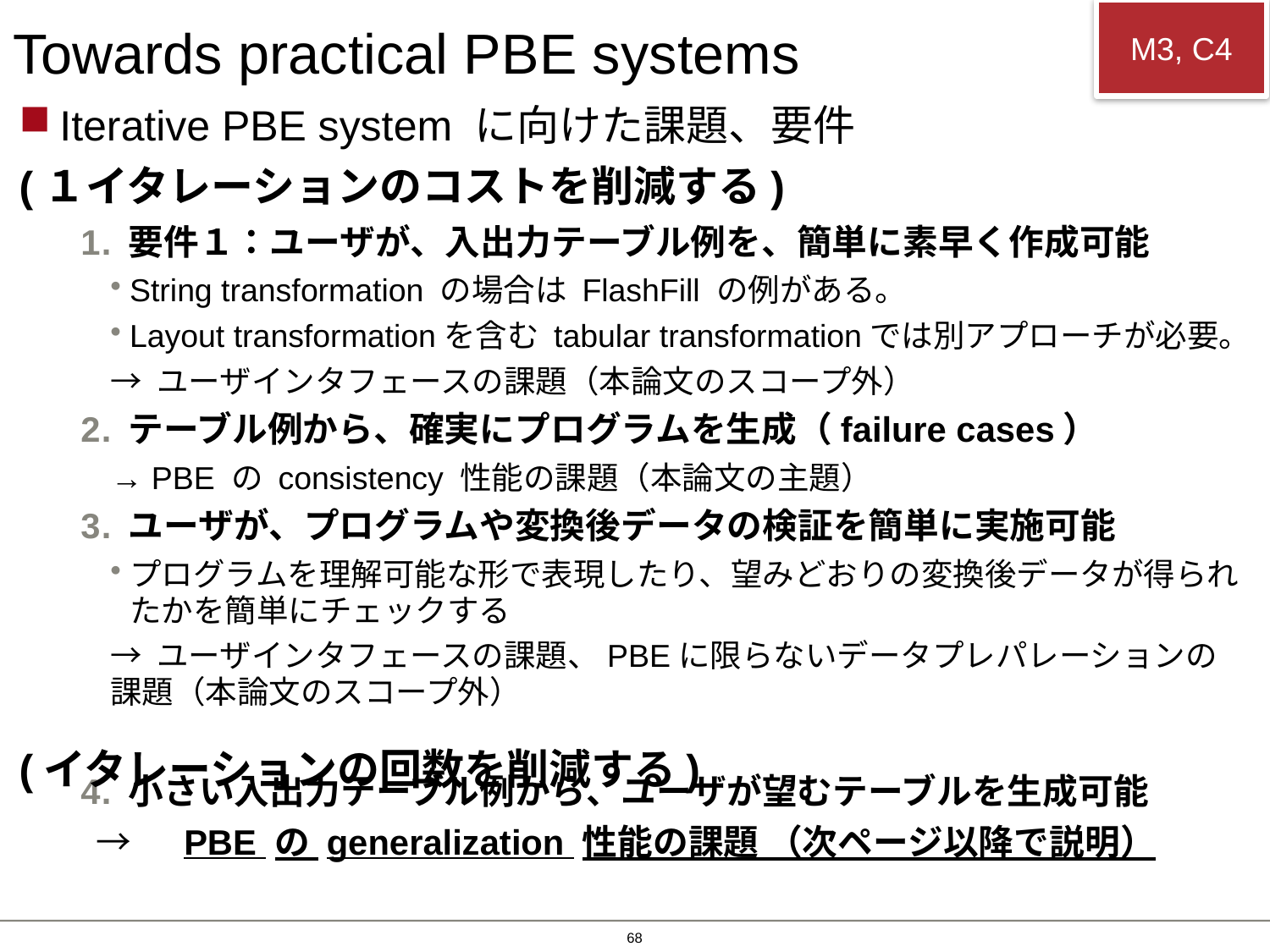

M3, C4
# Towards practical PBE systems
Iterative PBE system に向けた課題、要件
(１イタレーションのコストを削減する)
要件１：ユーザが、入出力テーブル例を、簡単に素早く作成可能
String transformation の場合は FlashFill の例がある。
Layout transformationを含む tabular transformationでは別アプローチが必要。
→ ユーザインタフェースの課題（本論文のスコープ外）
テーブル例から、確実にプログラムを生成（failure cases）
→ PBE の consistency 性能の課題（本論文の主題）
ユーザが、プログラムや変換後データの検証を簡単に実施可能
プログラムを理解可能な形で表現したり、望みどおりの変換後データが得られたかを簡単にチェックする
→ ユーザインタフェースの課題、PBEに限らないデータプレパレーションの課題（本論文のスコープ外）

小さい入出力テーブル例から、ユーザが望むテーブルを生成可能
  →　PBE の generalization 性能の課題 （次ページ以降で説明）

(イタレーションの回数を削減する)
68